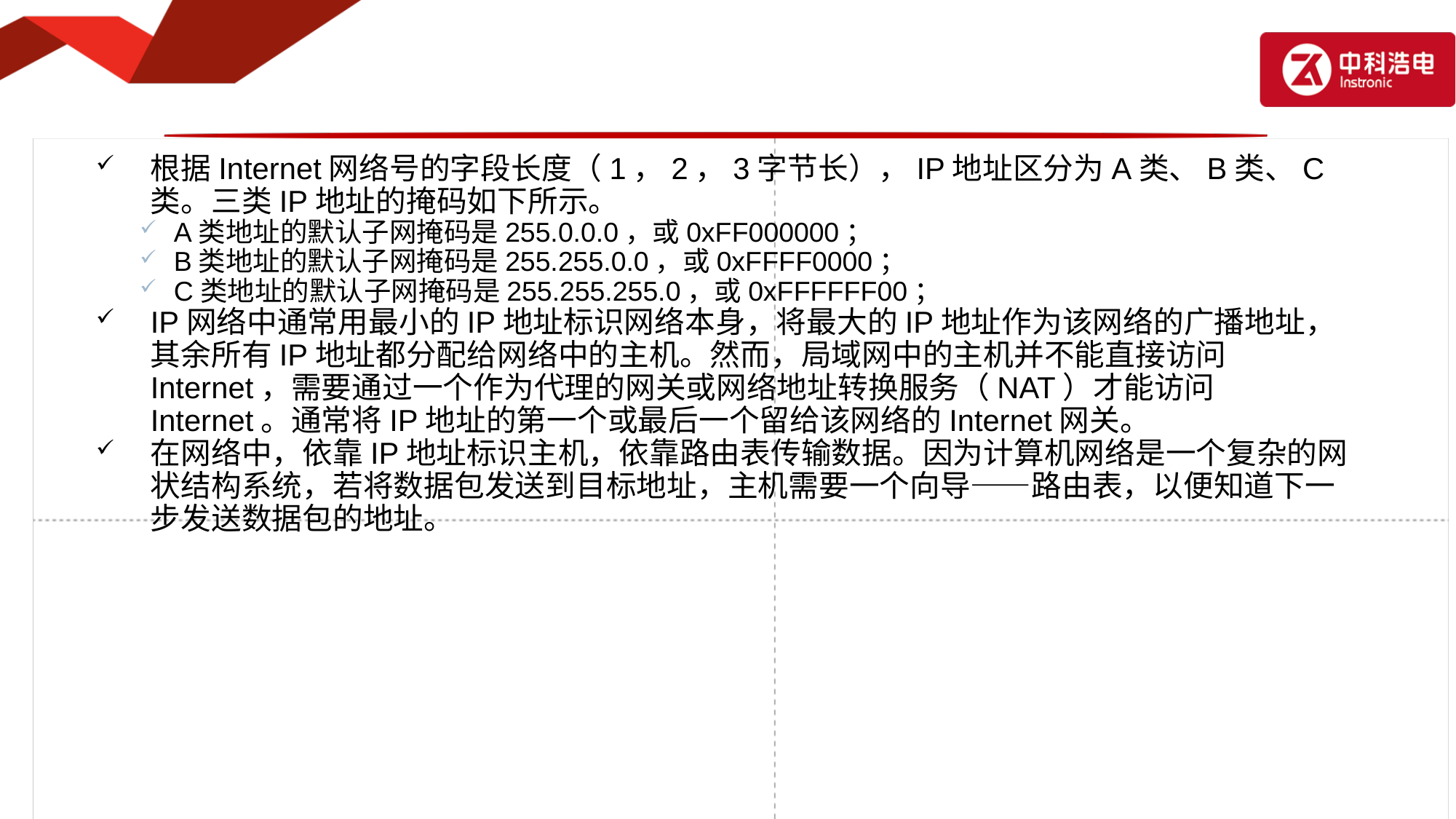

根据Internet网络号的字段长度（1，2，3字节长），IP地址区分为A类、B类、C类。三类IP地址的掩码如下所示。
A类地址的默认子网掩码是255.0.0.0，或0xFF000000；
B类地址的默认子网掩码是255.255.0.0，或0xFFFF0000；
C类地址的默认子网掩码是255.255.255.0，或0xFFFFFF00；
IP网络中通常用最小的IP地址标识网络本身，将最大的IP地址作为该网络的广播地址，其余所有IP地址都分配给网络中的主机。然而，局域网中的主机并不能直接访问Internet，需要通过一个作为代理的网关或网络地址转换服务（NAT）才能访问Internet。通常将IP地址的第一个或最后一个留给该网络的Internet网关。
在网络中，依靠IP地址标识主机，依靠路由表传输数据。因为计算机网络是一个复杂的网状结构系统，若将数据包发送到目标地址，主机需要一个向导——路由表，以便知道下一步发送数据包的地址。